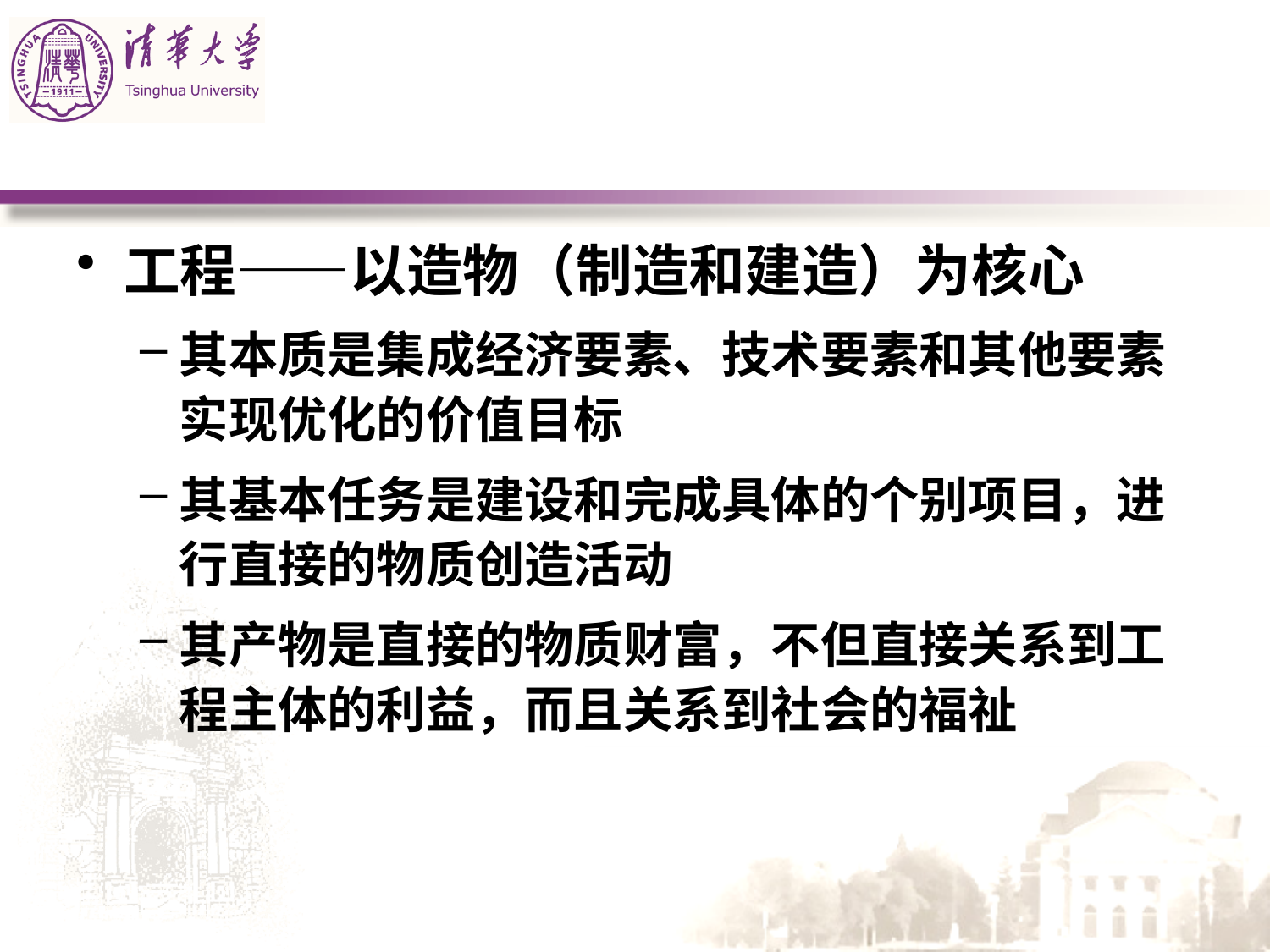

#
工程——以造物（制造和建造）为核心
其本质是集成经济要素、技术要素和其他要素实现优化的价值目标
其基本任务是建设和完成具体的个别项目，进行直接的物质创造活动
其产物是直接的物质财富，不但直接关系到工程主体的利益，而且关系到社会的福祉